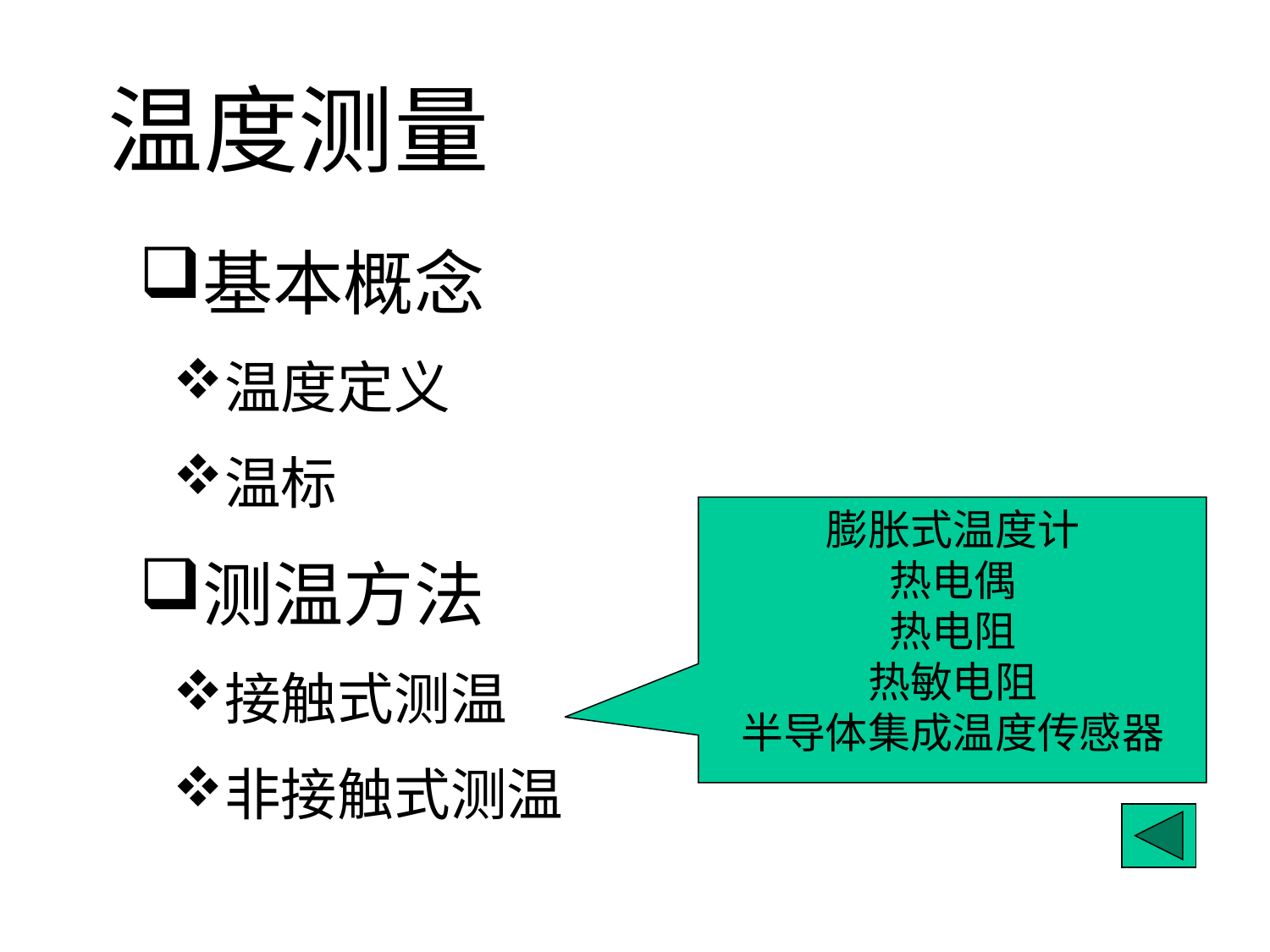

温度测量
基本概念
温度定义
温标
测温方法
接触式测温
非接触式测温
膨胀式温度计
热电偶
热电阻
热敏电阻
半导体集成温度传感器